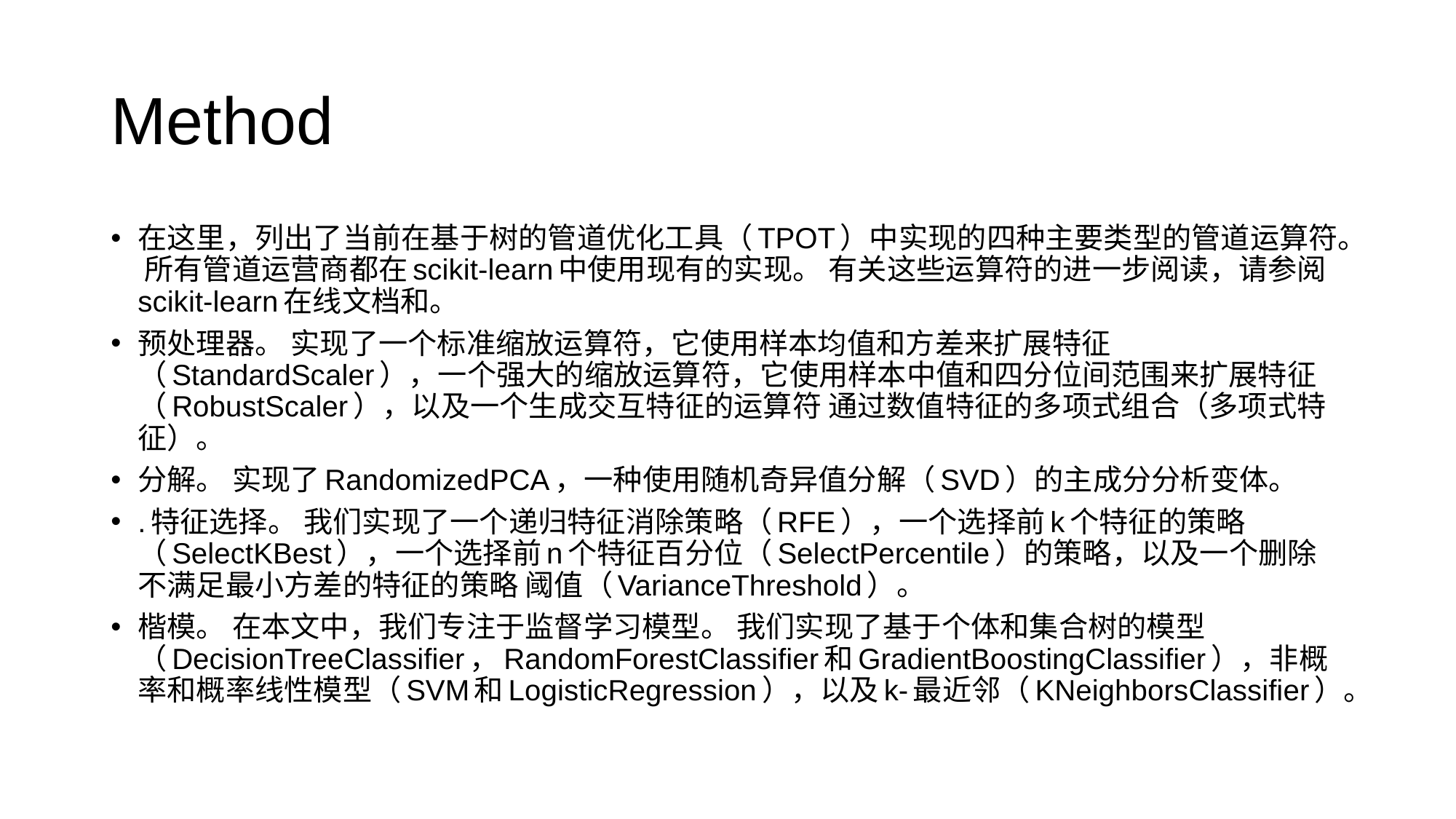

# Method
在这里，列出了当前在基于树的管道优化工具（TPOT）中实现的四种主要类型的管道运算符。 所有管道运营商都在scikit-learn中使用现有的实现。 有关这些运算符的进一步阅读，请参阅scikit-learn在线文档和。
预处理器。 实现了一个标准缩放运算符，它使用样本均值和方差来扩展特征（StandardScaler），一个强大的缩放运算符，它使用样本中值和四分位间范围来扩展特征（RobustScaler），以及一个生成交互特征的运算符 通过数值特征的多项式组合（多项式特征）。
分解。 实现了RandomizedPCA，一种使用随机奇异值分解（SVD）的主成分分析变体。
.特征选择。 我们实现了一个递归特征消除策略（RFE），一个选择前k个特征的策略（SelectKBest），一个选择前n个特征百分位（SelectPercentile）的策略，以及一个删除不满足最小方差的特征的策略 阈值（VarianceThreshold）。
楷模。 在本文中，我们专注于监督学习模型。 我们实现了基于个体和集合树的模型（DecisionTreeClassifier，RandomForestClassifier和GradientBoostingClassifier），非概率和概率线性模型（SVM和LogisticRegression），以及k-最近邻（KNeighborsClassifier）。